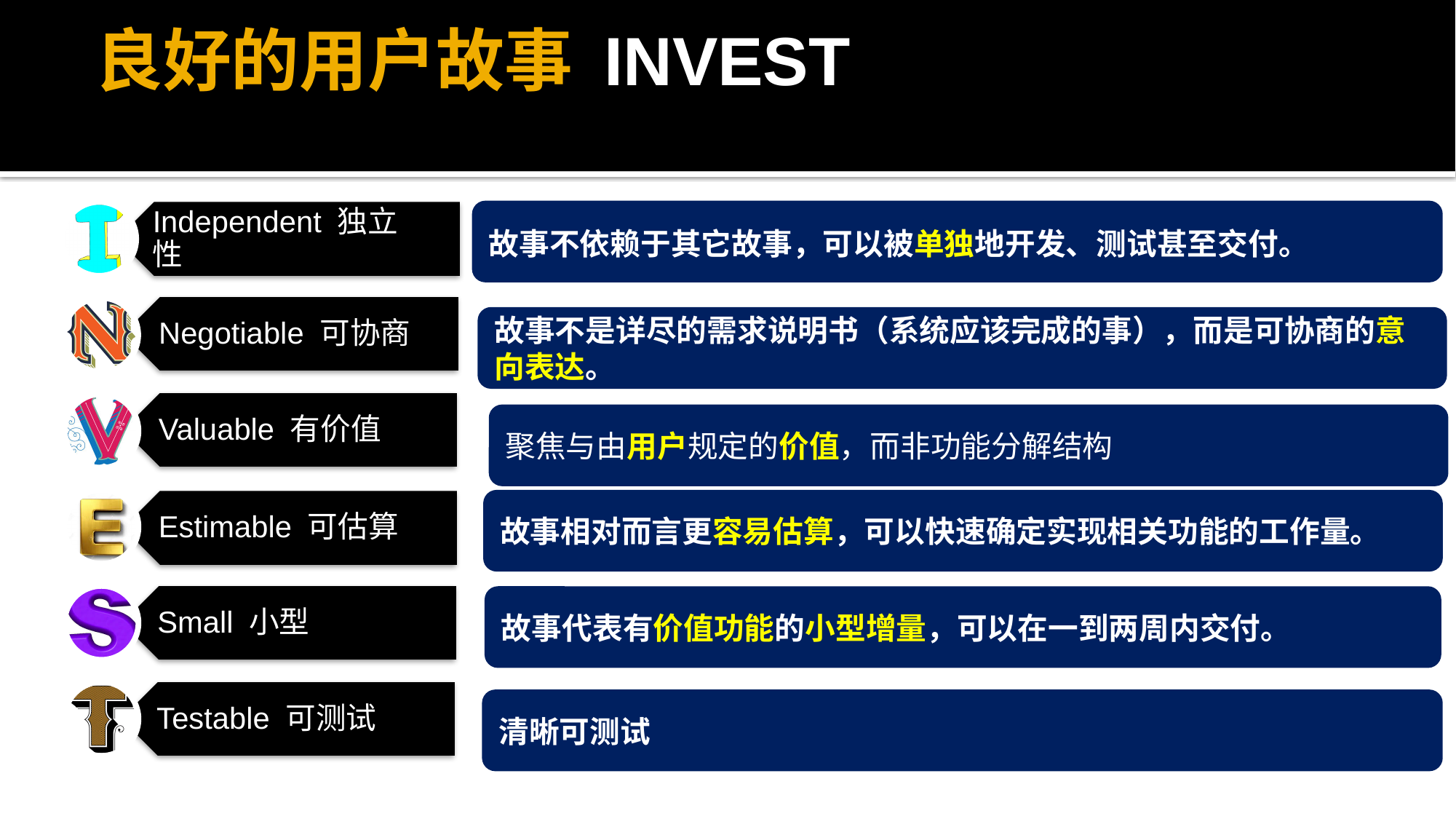

# 良好的用户故事 INVEST
Independent 独立性
Negotiable 可协商
Valuable 有价值
Estimable 可估算
Small 小型
Testable 可测试
故事不依赖于其它故事，可以被单独地开发、测试甚至交付。
故事不是详尽的需求说明书（系统应该完成的事），而是可协商的意向表达。
聚焦与由用户规定的价值，而非功能分解结构
故事相对而言更容易估算，可以快速确定实现相关功能的工作量。
故事代表有价值功能的小型增量，可以在一到两周内交付。
清晰可测试